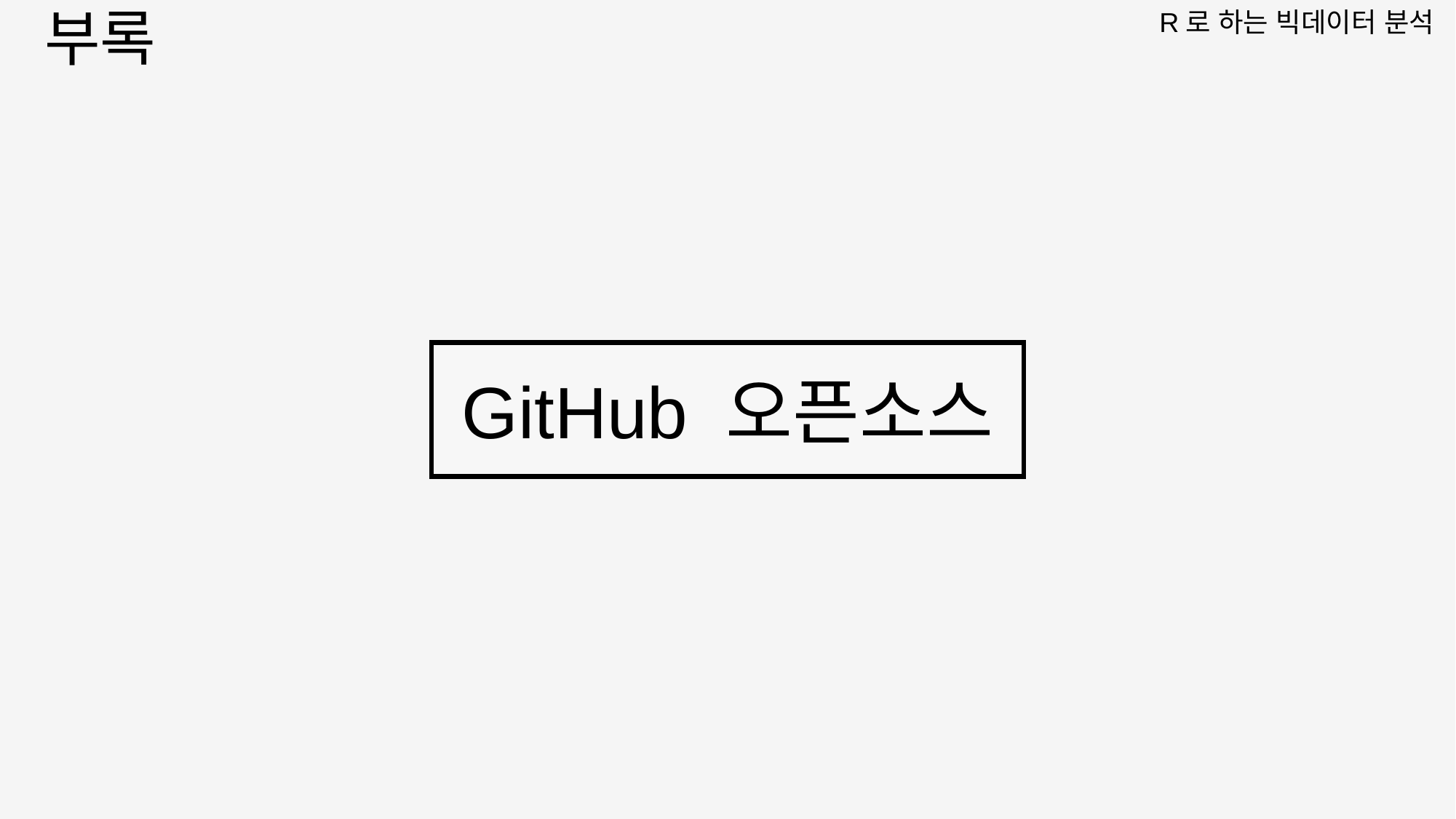

R로 하는 빅데이터 분석
부록
GitHub 오픈소스